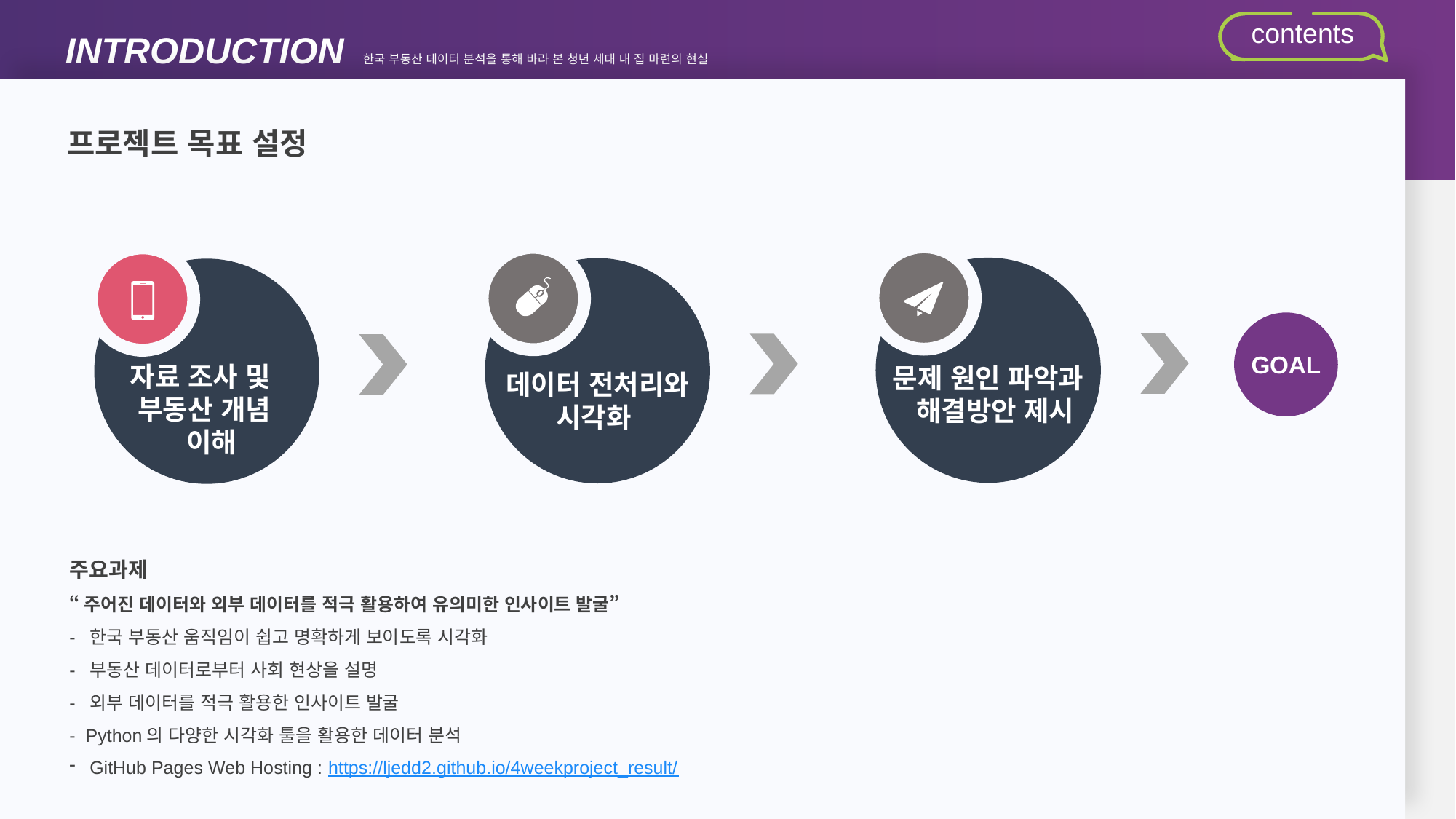

INTRODUCTION 한국 부동산 데이터 분석을 통해 바라 본 청년 세대 내 집 마련의 현실
contents

프로젝트 목표 설정

GOAL

자료 조사 및
부동산 개념
 이해

문제 원인 파악과
 해결방안 제시

데이터 전처리와
시각화

주요과제
“주어진 데이터와 외부 데이터를 적극 활용하여 유의미한 인사이트 발굴”
-  한국 부동산 움직임이 쉽고 명확하게 보이도록 시각화
-  부동산 데이터로부터 사회 현상을 설명
-  외부 데이터를 적극 활용한 인사이트 발굴
-  Python의 다양한 시각화 툴을 활용한 데이터 분석
GitHub Pages Web Hosting : https://ljedd2.github.io/4weekproject_result/